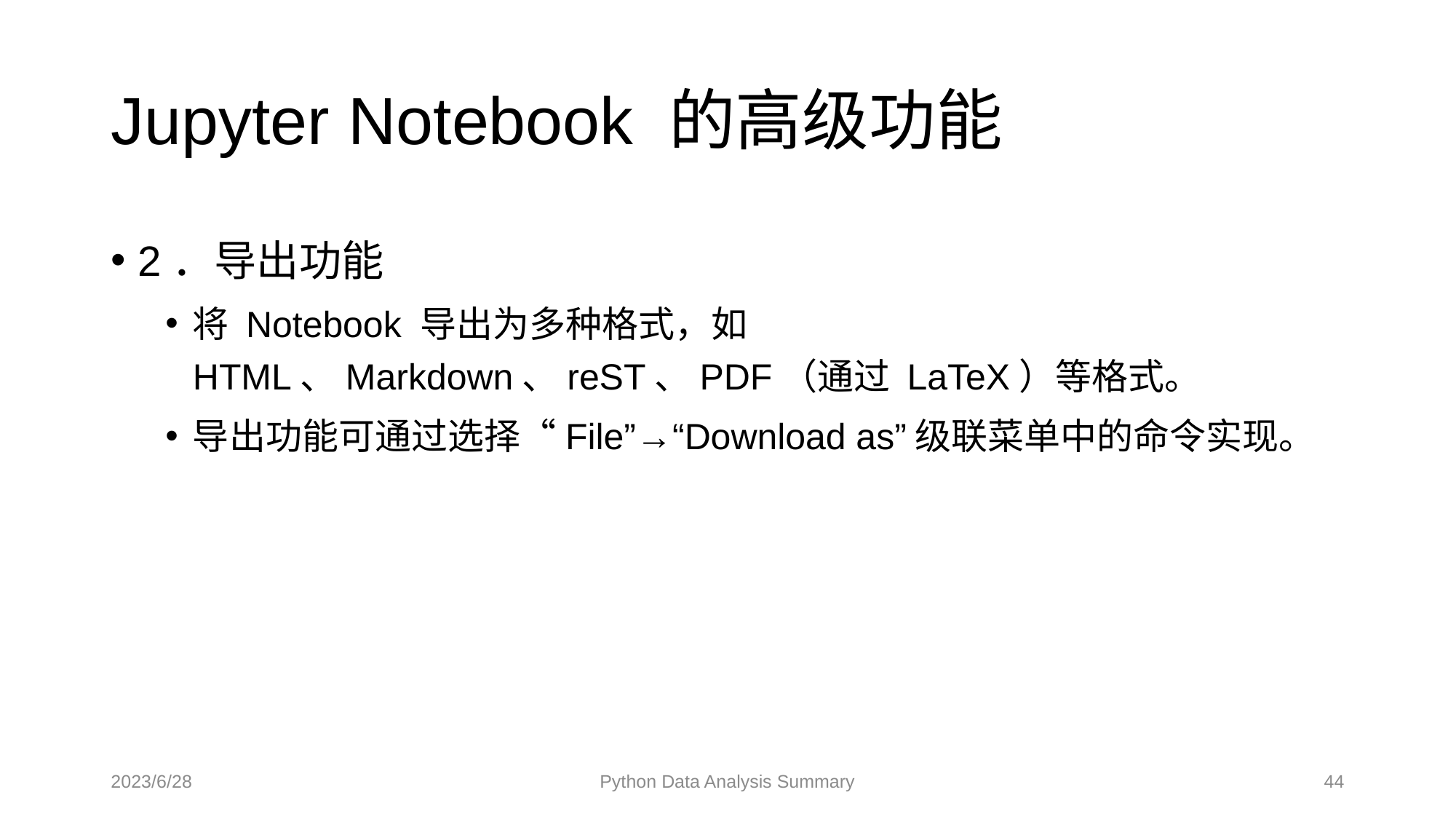

# Jupyter Notebook 的高级功能
2．导出功能
将 Notebook 导出为多种格式，如HTML、Markdown、reST、PDF（通过 LaTeX）等格式。
导出功能可通过选择“File”→“Download as”级联菜单中的命令实现。

2023/6/28
Python Data Analysis Summary
44